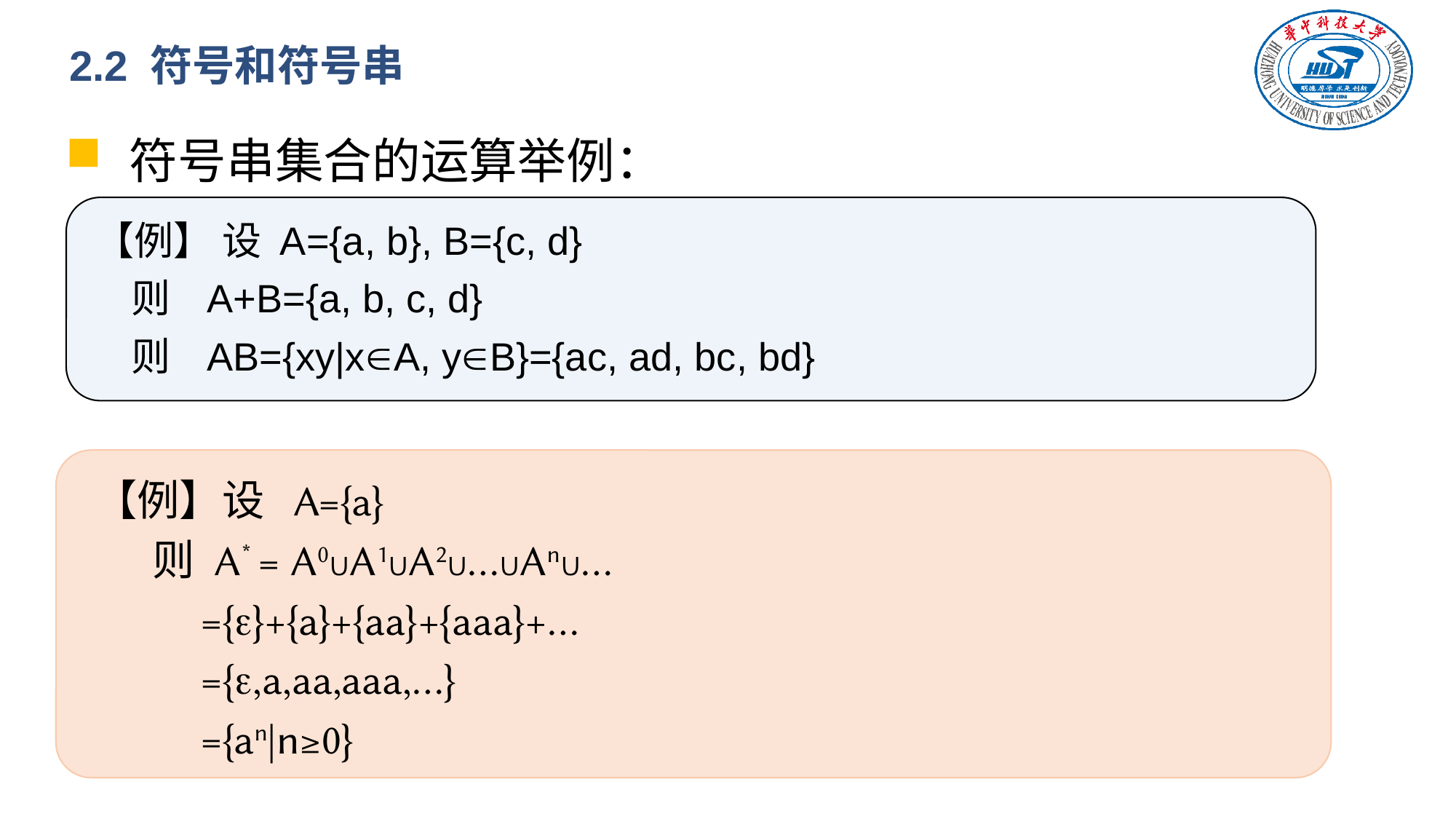

# 2.2 符号和符号串
 符号串集合的运算举例：

【例】 设 A={a, b}, B={c, d}
   则   A+B={a, b, c, d}
   则   AB={xy|x∈A, y∈B}={ac, ad, bc, bd}

【例】设  A={a}
     则 A* = A0∪A1∪A2∪…∪An∪…
          ={ε}+{a}+{aa}+{aaa}+…
          ={ε,a,aa,aaa,…}
          ={an|n≥0}
16